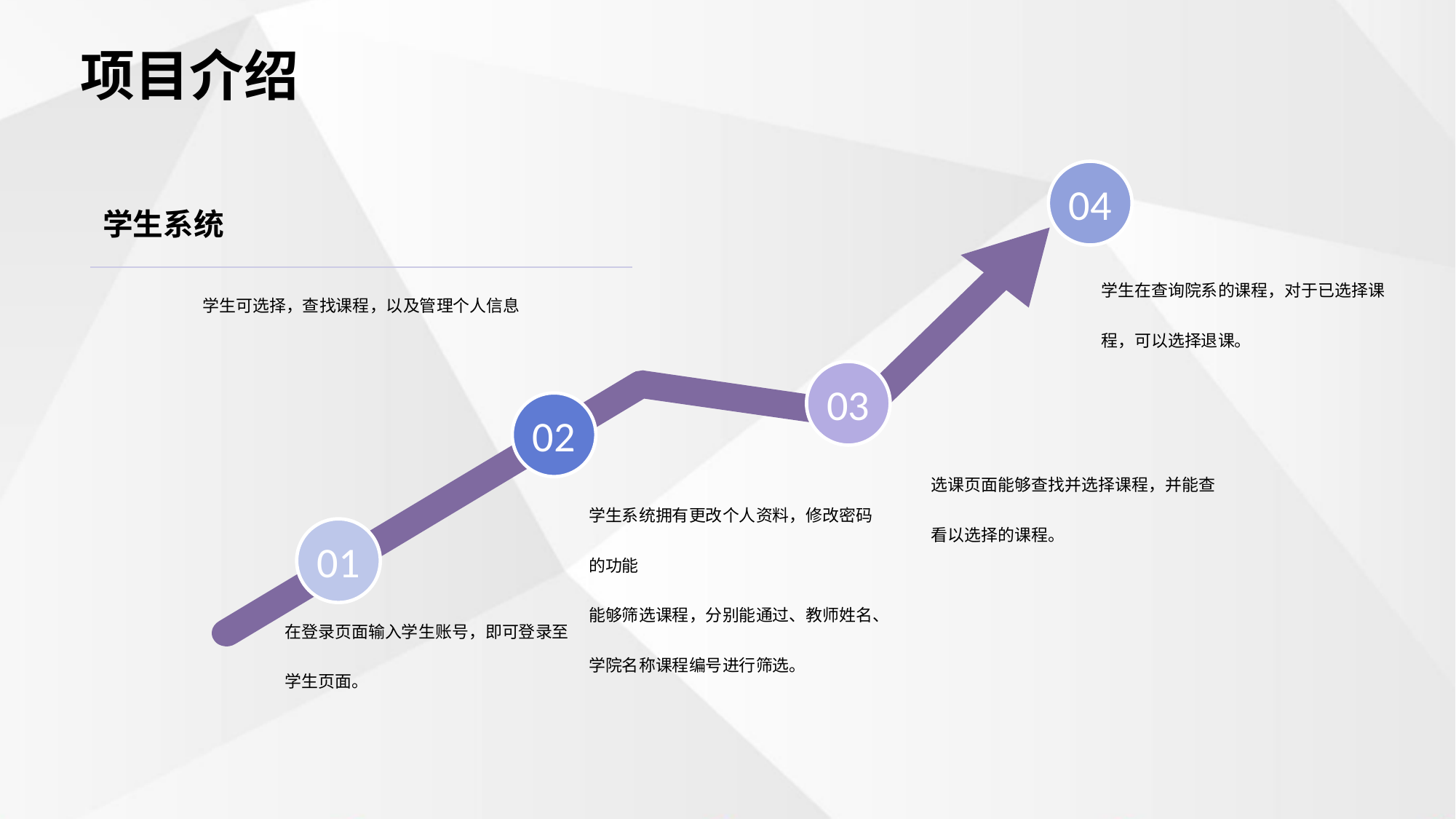

项目介绍
04

03
02
01
学生系统
学生在查询院系的课程，对于已选择课程，可以选择退课。
学生可选择，查找课程，以及管理个人信息
选课页面能够查找并选择课程，并能查看以选择的课程。
学生系统拥有更改个人资料，修改密码的功能
能够筛选课程，分别能通过、教师姓名、学院名称课程编号进行筛选。
在登录页面输入学生账号，即可登录至学生页面。